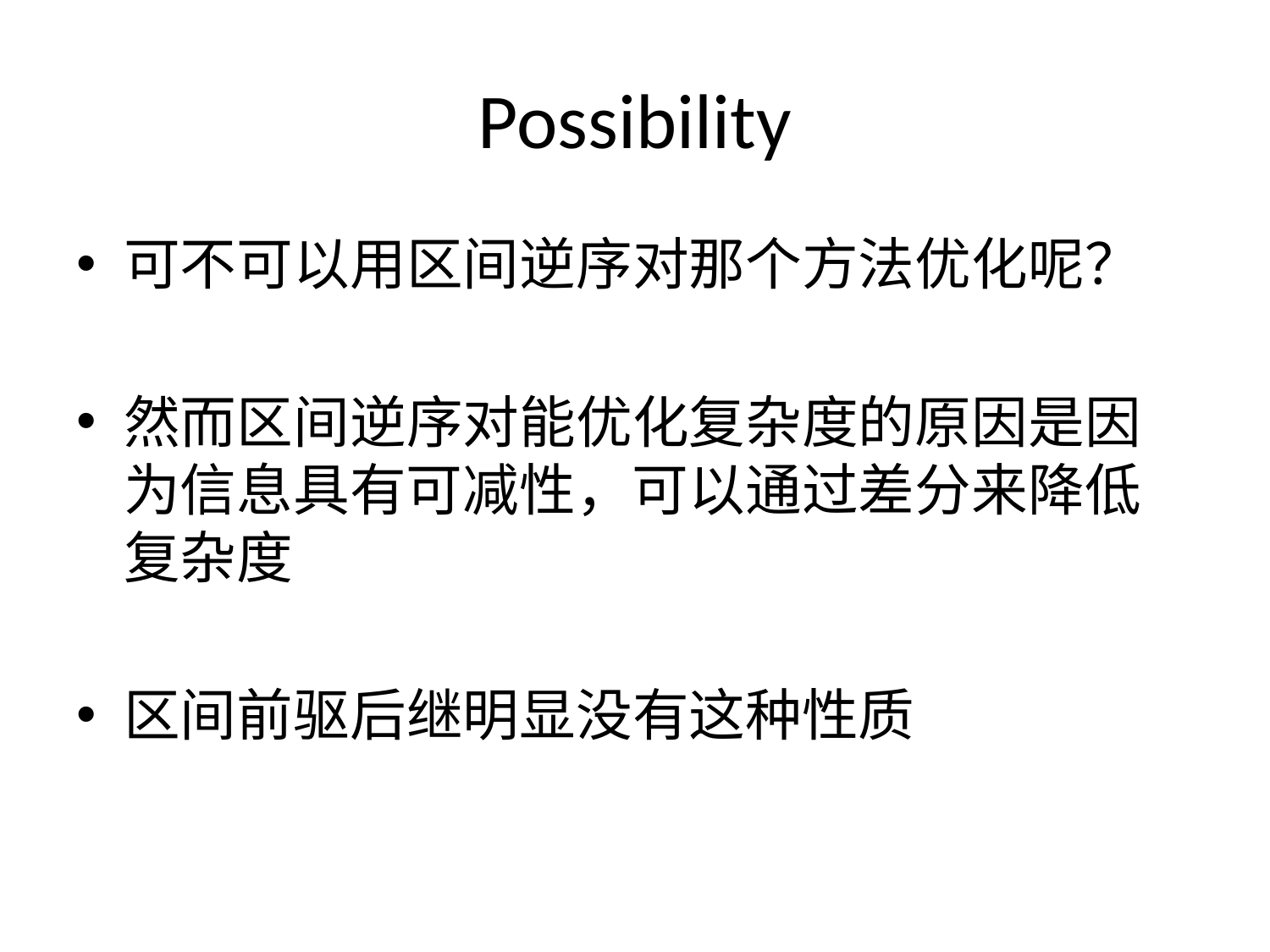

# Possibility
可不可以用区间逆序对那个方法优化呢？

然而区间逆序对能优化复杂度的原因是因为信息具有可减性，可以通过差分来降低复杂度

区间前驱后继明显没有这种性质